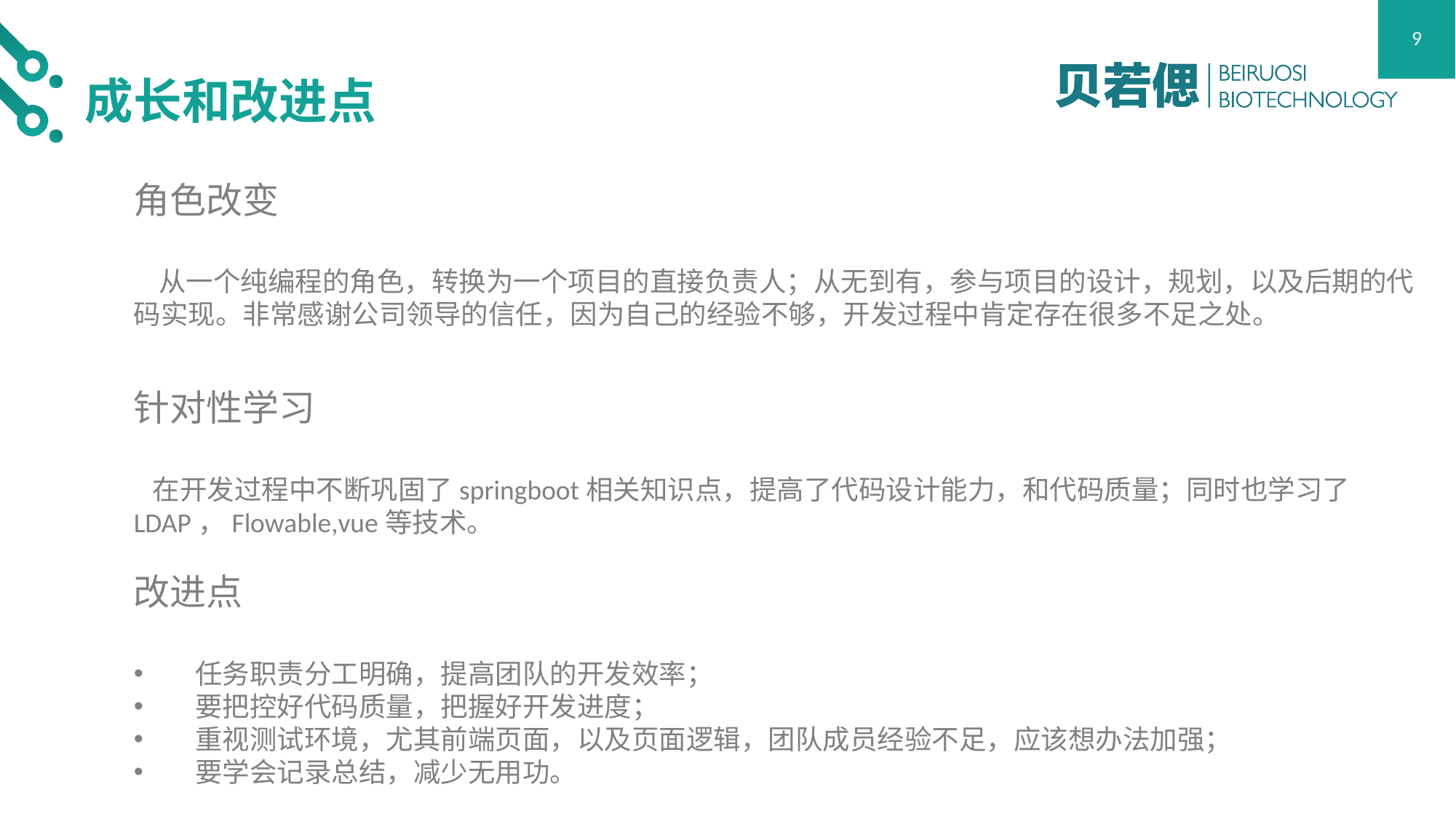

9
成长和改进点
角色改变

   从一个纯编程的角色，转换为一个项目的直接负责人；从无到有，参与项目的设计，规划，以及后期的代码实现。非常感谢公司领导的信任，因为自己的经验不够，开发过程中肯定存在很多不足之处。
针对性学习

  在开发过程中不断巩固了springboot相关知识点，提高了代码设计能力，和代码质量；同时也学习了LDAP，Flowable,vue等技术。
改进点

任务职责分工明确，提高团队的开发效率；
要把控好代码质量，把握好开发进度；
重视测试环境，尤其前端页面，以及页面逻辑，团队成员经验不足，应该想办法加强；
要学会记录总结，减少无用功。